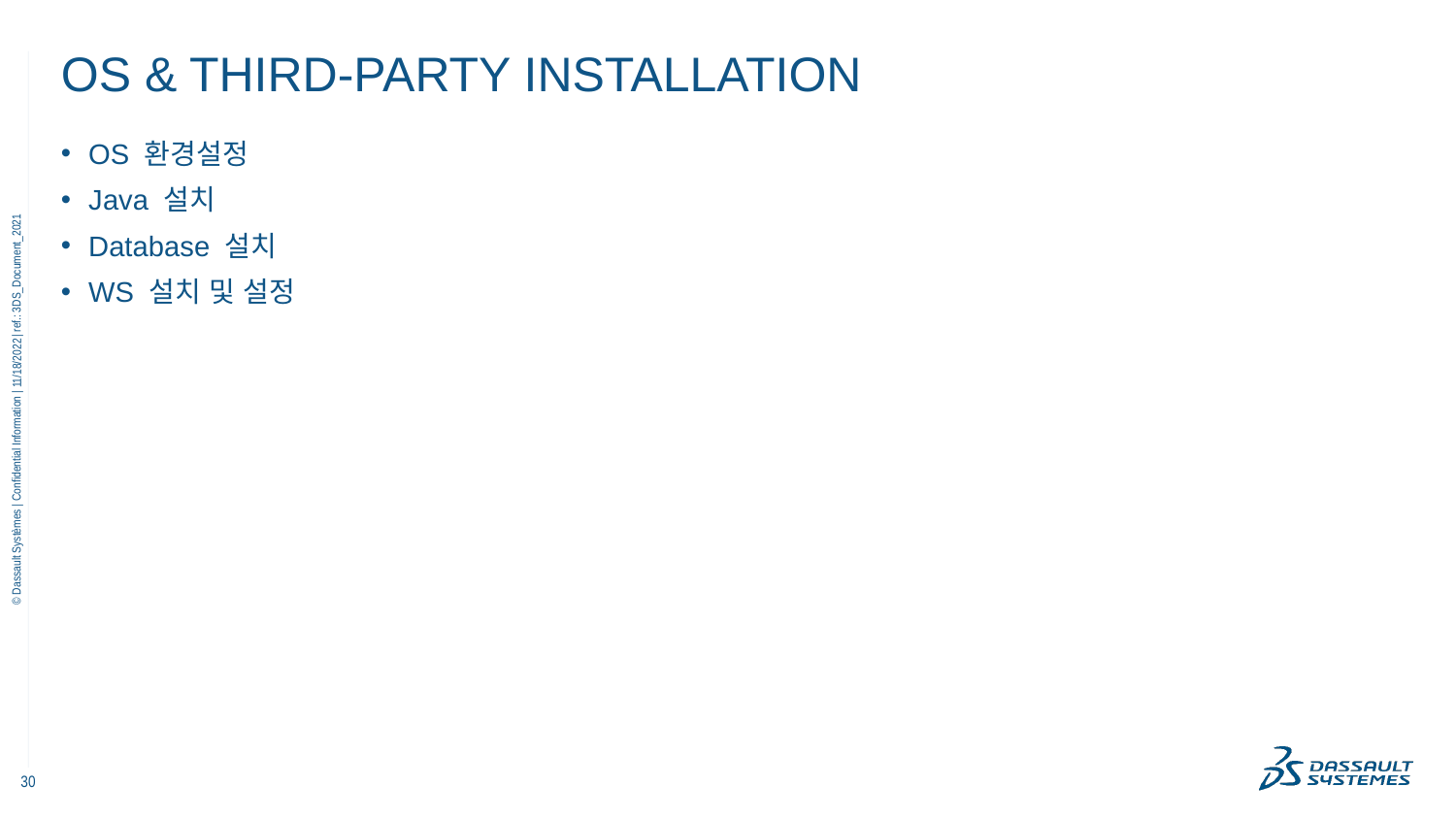

# OS & Third-Party Installation
OS 환경설정
Java 설치
Database 설치
WS 설치 및 설정
11/18/2022